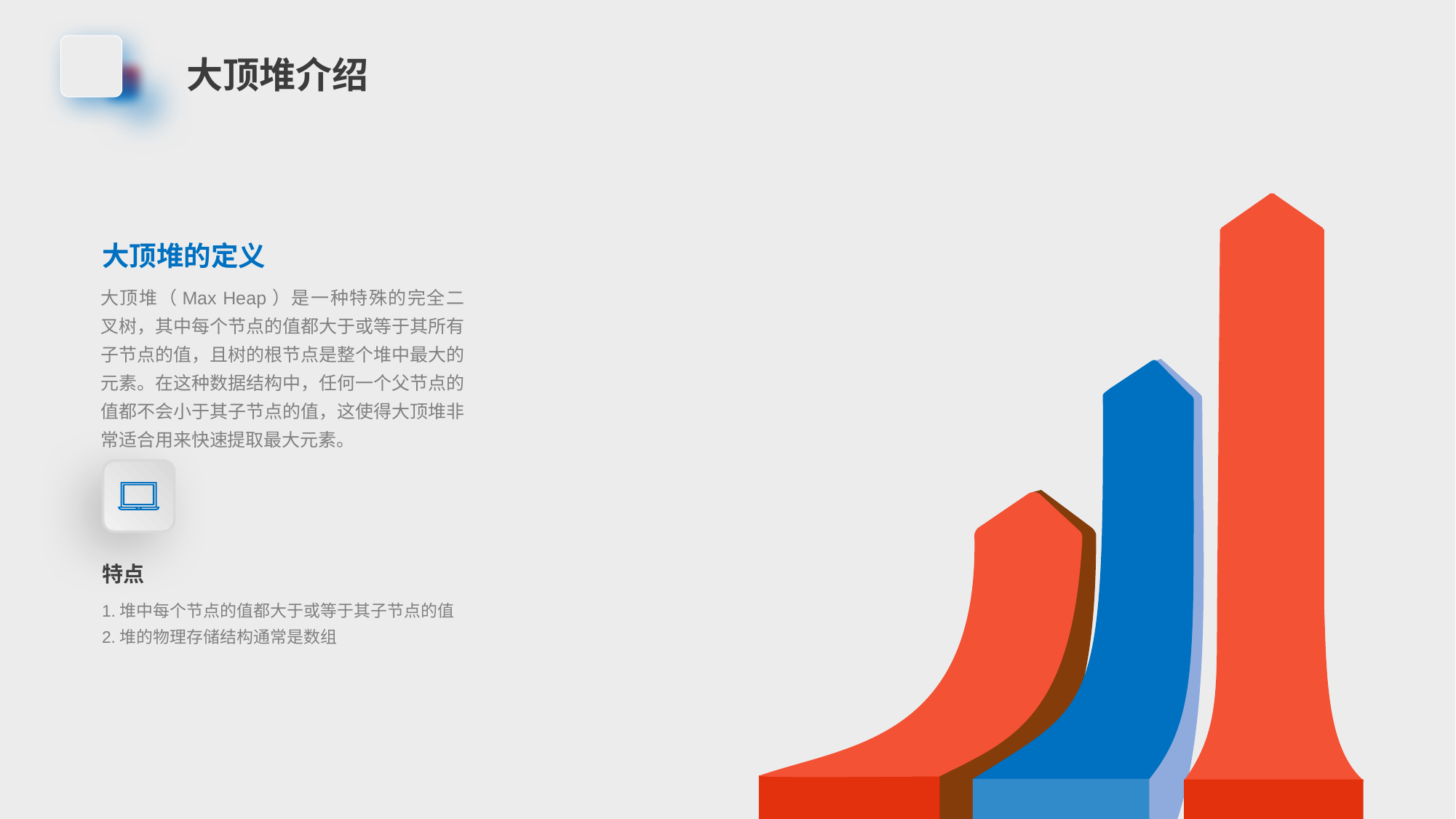

大顶堆介绍

大顶堆的定义
大顶堆（Max Heap）是一种特殊的完全二叉树，其中每个节点的值都大于或等于其所有子节点的值，且树的根节点是整个堆中最大的元素。在这种数据结构中，任何一个父节点的值都不会小于其子节点的值，这使得大顶堆非常适合用来快速提取最大元素。

特点
1.堆中每个节点的值都大于或等于其子节点的值
2.堆的物理存储结构通常是数组